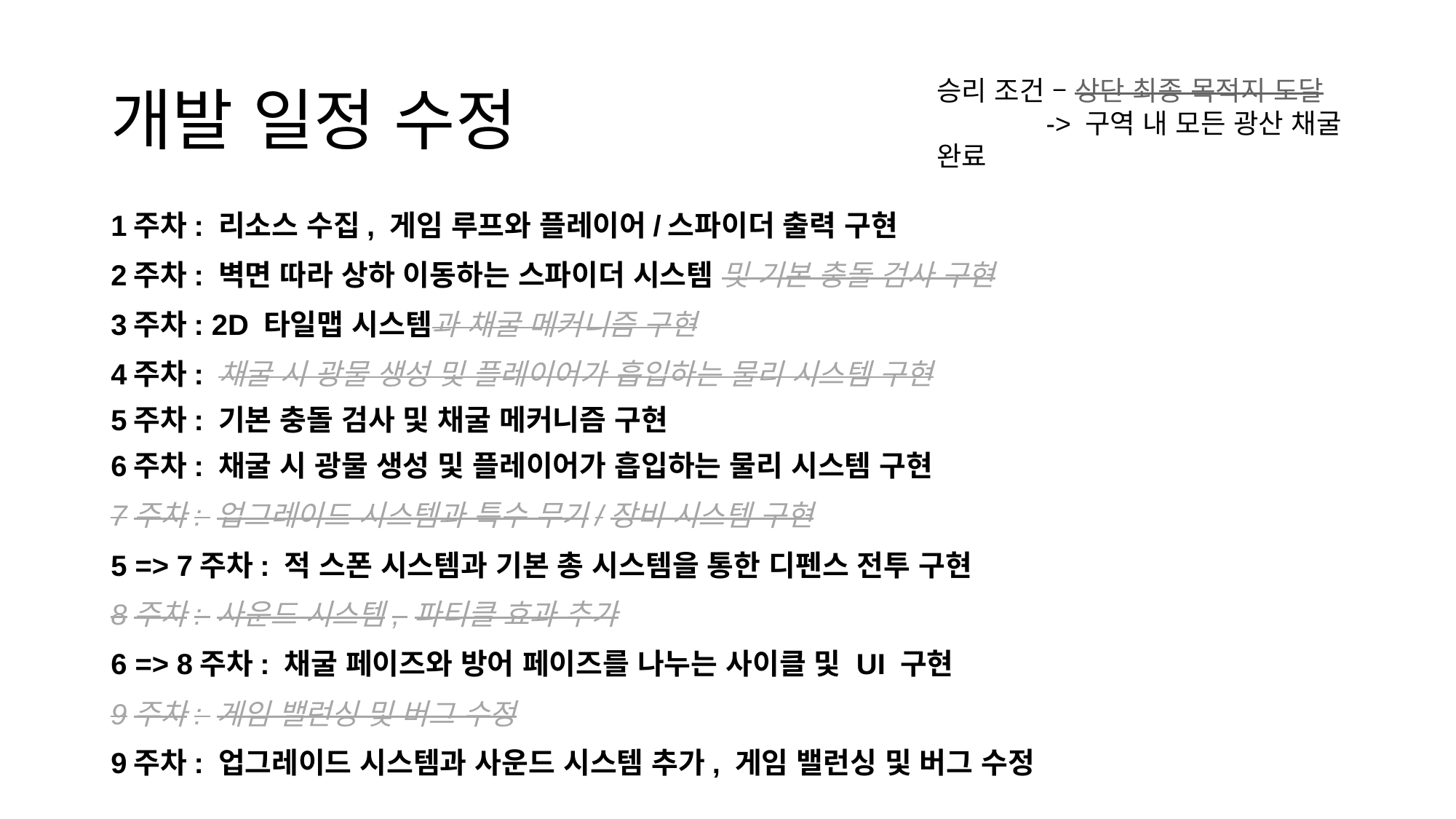

# 개발 일정 수정
승리 조건 – 상단 최종 목적지 도달
	-> 구역 내 모든 광산 채굴 완료
1주차: 리소스 수집, 게임 루프와 플레이어/스파이더 출력 구현
2주차: 벽면 따라 상하 이동하는 스파이더 시스템 및 기본 충돌 검사 구현
3주차: 2D 타일맵 시스템과 채굴 메커니즘 구현
4주차: 채굴 시 광물 생성 및 플레이어가 흡입하는 물리 시스템 구현
5주차: 기본 충돌 검사 및 채굴 메커니즘 구현
6주차: 채굴 시 광물 생성 및 플레이어가 흡입하는 물리 시스템 구현
7주차: 업그레이드 시스템과 특수 무기/장비 시스템 구현
5 => 7주차: 적 스폰 시스템과 기본 총 시스템을 통한 디펜스 전투 구현
8주차: 사운드 시스템, 파티클 효과 추가
6 => 8주차: 채굴 페이즈와 방어 페이즈를 나누는 사이클 및 UI 구현
9주차: 게임 밸런싱 및 버그 수정
9주차: 업그레이드 시스템과 사운드 시스템 추가, 게임 밸런싱 및 버그 수정